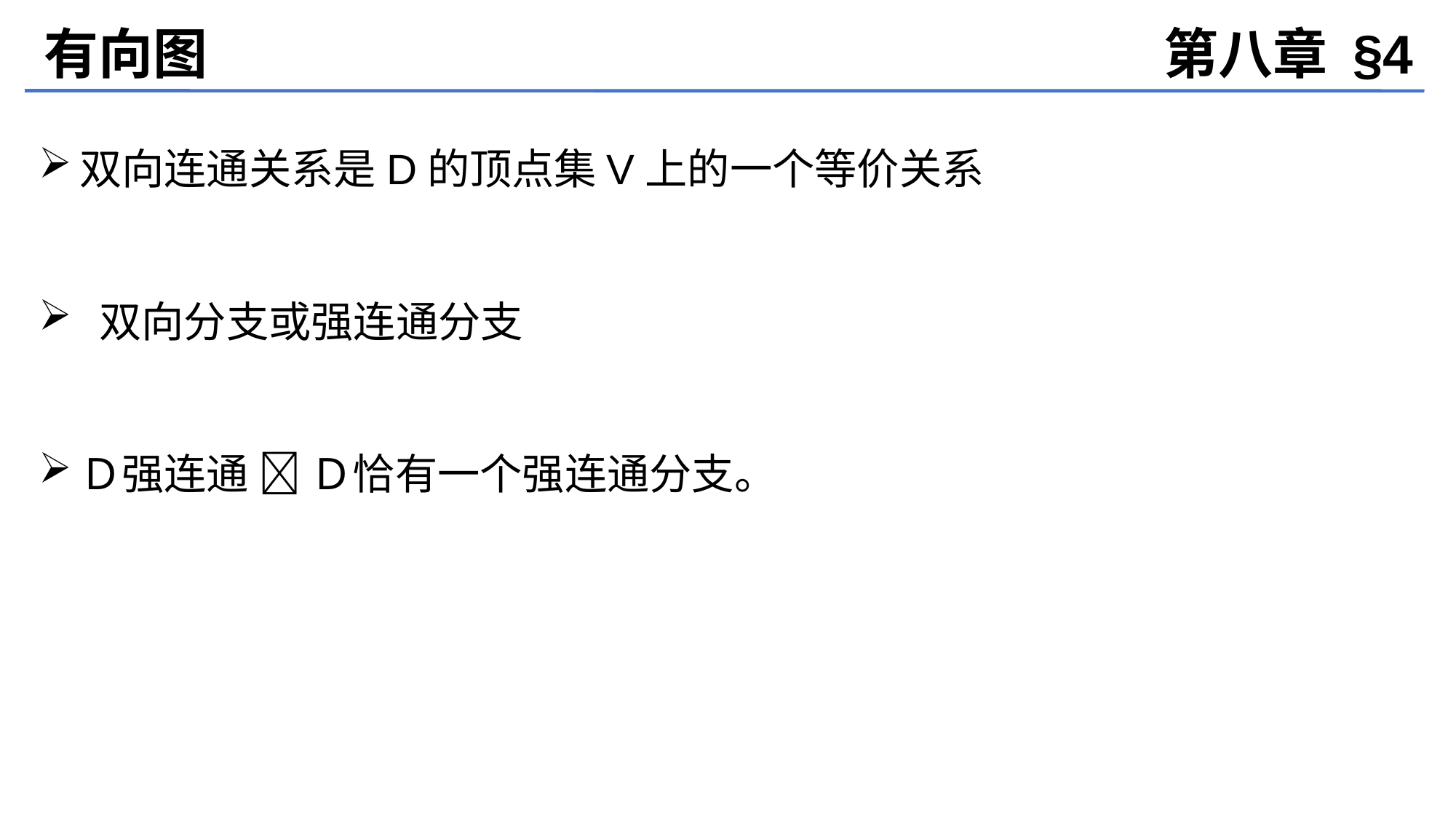

有向图
第八章 §4
双向连通关系是D的顶点集V上的一个等价关系

 双向分支或强连通分支

Ｄ强连通 ⇔ Ｄ恰有一个强连通分支。